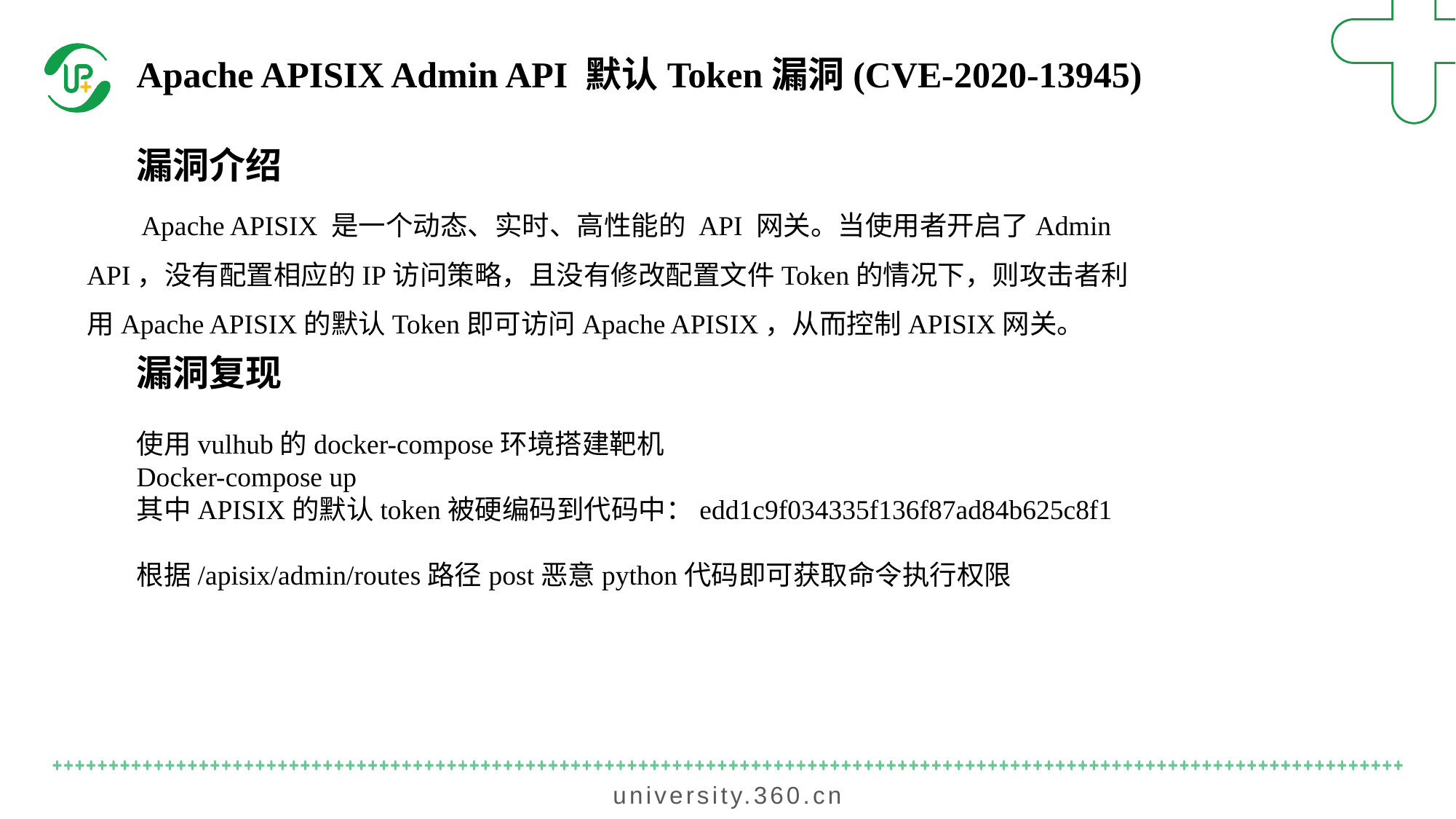

Apache APISIX Admin API 默认Token漏洞(CVE-2020-13945)
漏洞介绍
Apache APISIX 是一个动态、实时、高性能的 API 网关。当使用者开启了Admin API，没有配置相应的IP访问策略，且没有修改配置文件Token的情况下，则攻击者利用Apache APISIX的默认Token即可访问Apache APISIX，从而控制APISIX网关。
漏洞复现
使用vulhub的docker-compose环境搭建靶机
Docker-compose up
其中APISIX的默认token被硬编码到代码中：edd1c9f034335f136f87ad84b625c8f1

根据/apisix/admin/routes路径post恶意python代码即可获取命令执行权限